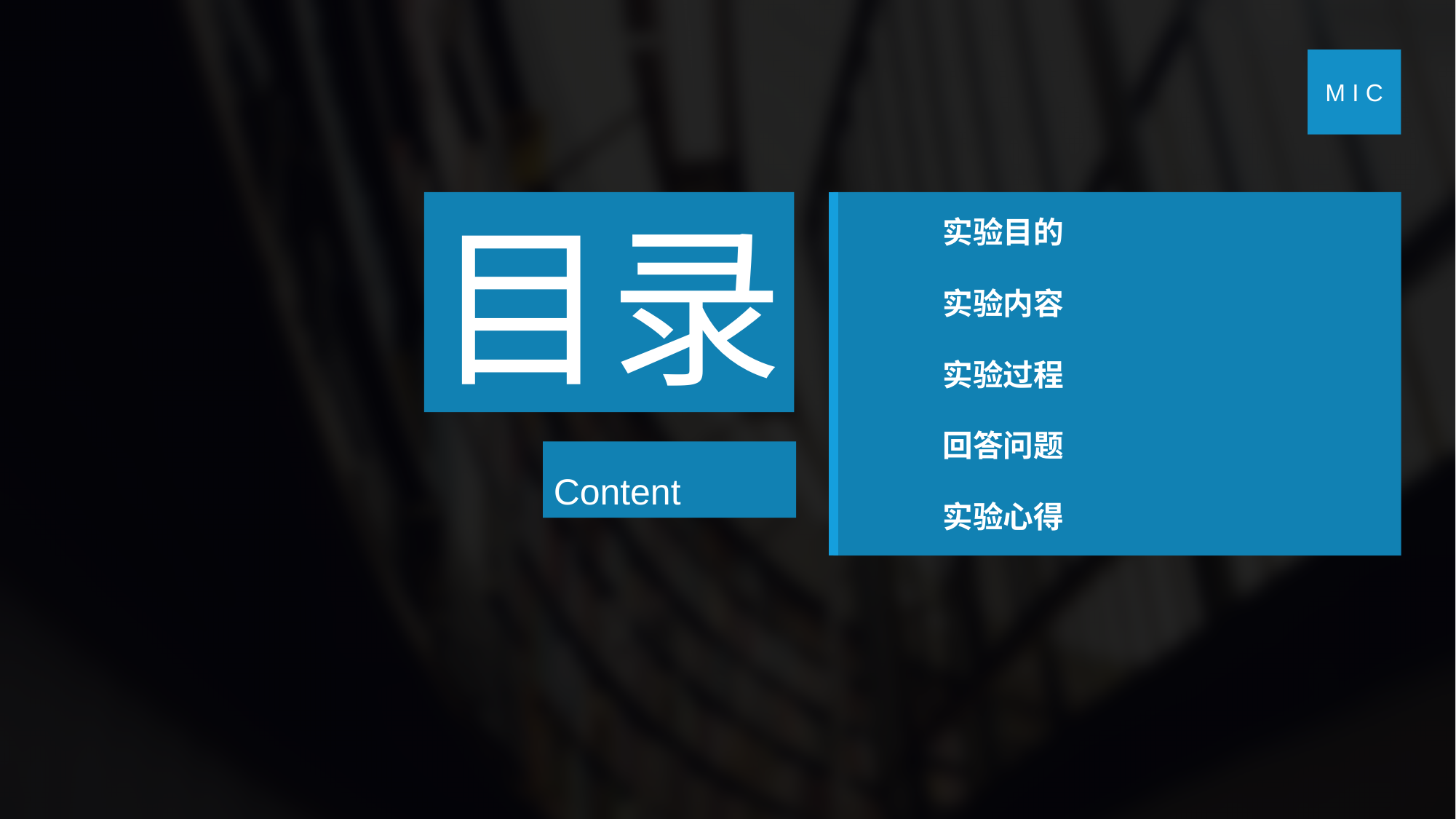

M I C
目录

实验目的
实验内容
实验过程
回答问题
实验心得
Content